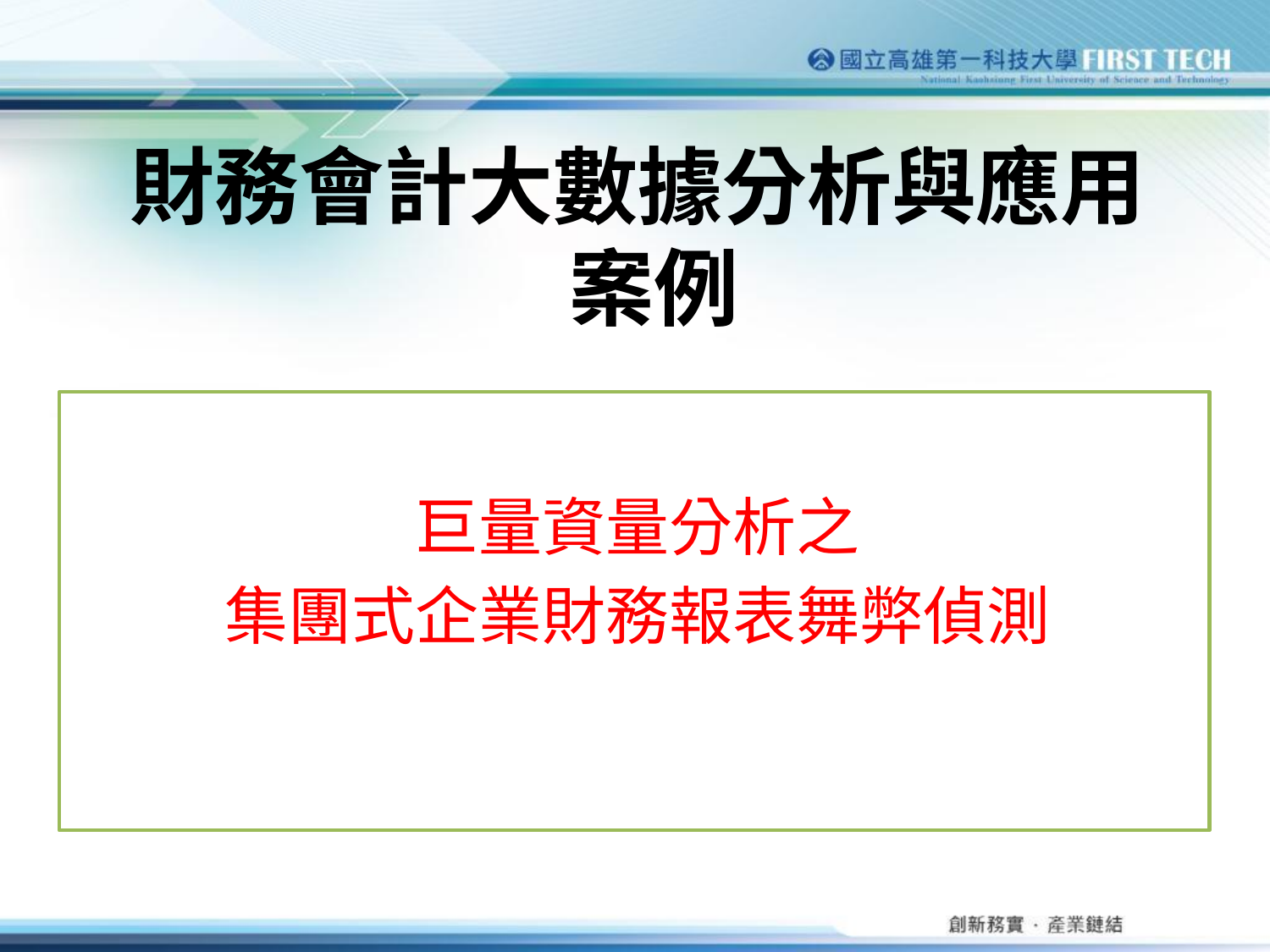

# 財務會計大數據分析與應用 案例

巨量資量分析之
集團式企業財務報表舞弊偵測